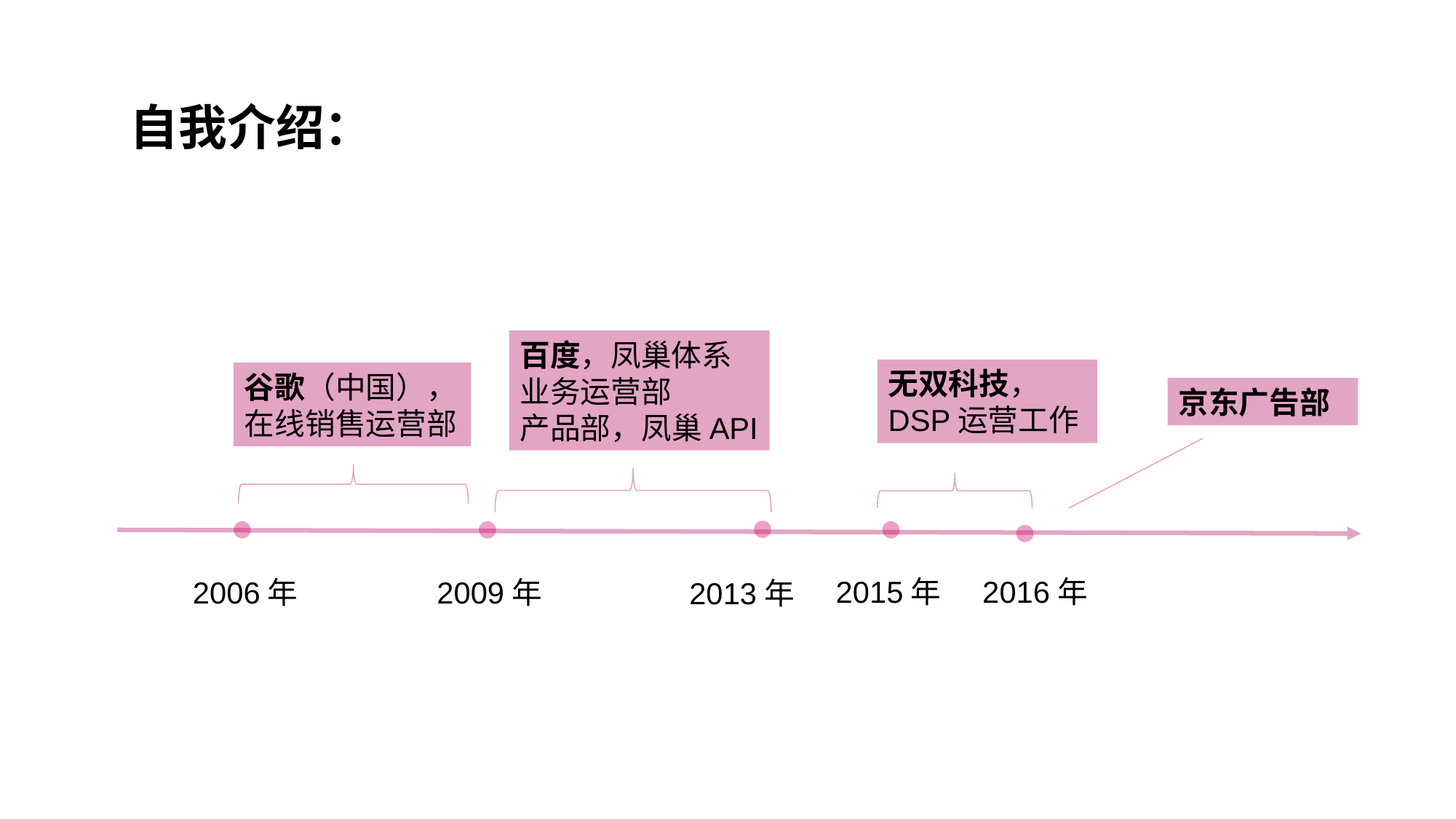

自我介绍：
百度，凤巢体系
业务运营部
产品部，凤巢API

无双科技，
DSP运营工作
谷歌（中国），在线销售运营部

京东广告部

2016年
2015年
2006年
2009年
2013年